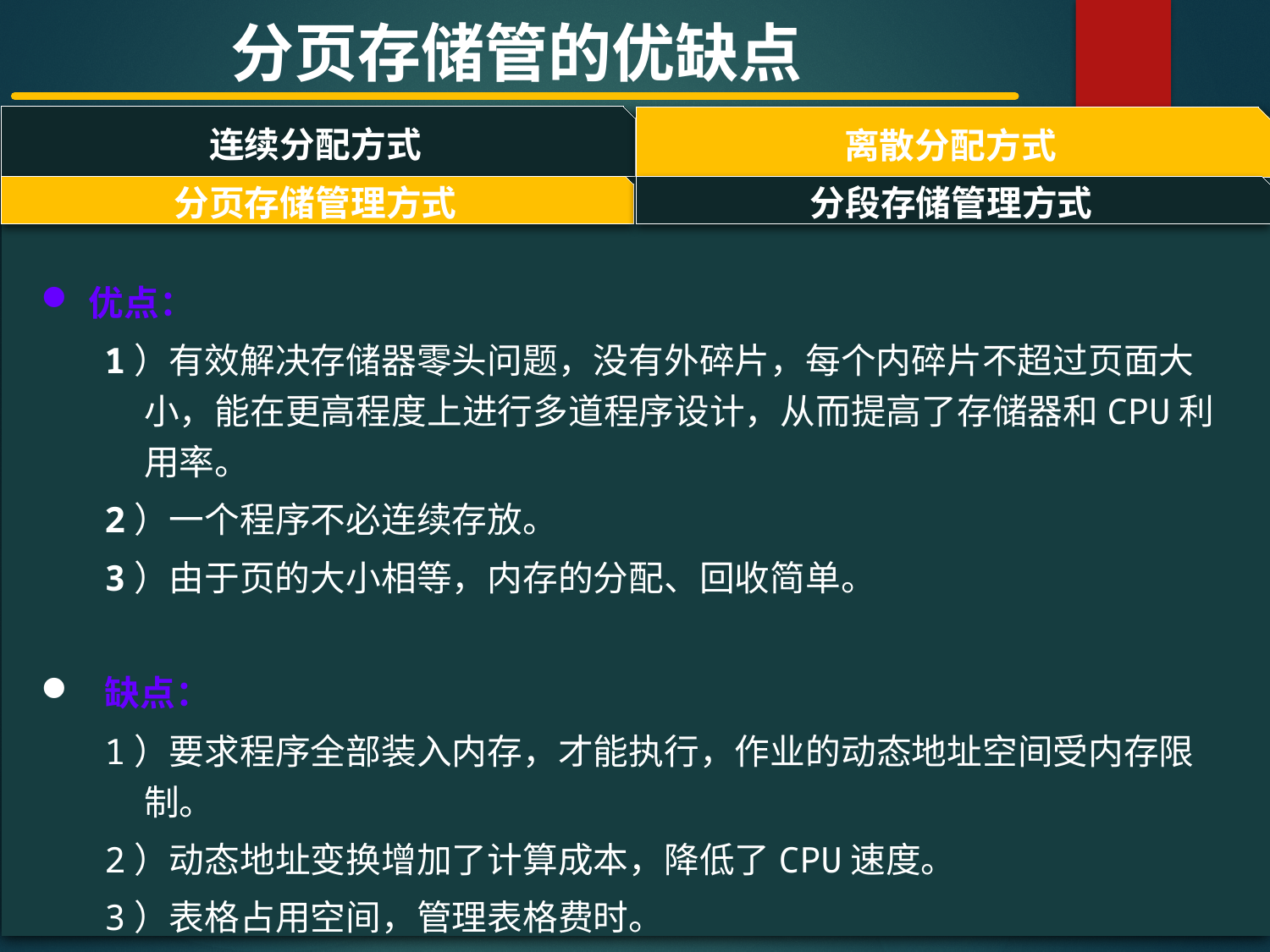

分页存储管的优缺点
连续分配方式
离散分配方式
#
分页存储管理方式
分段存储管理方式
优点：
1）有效解决存储器零头问题，没有外碎片，每个内碎片不超过页面大小，能在更高程度上进行多道程序设计，从而提高了存储器和CPU利用率。
2）一个程序不必连续存放。
3）由于页的大小相等，内存的分配、回收简单。

 缺点：
1）要求程序全部装入内存，才能执行，作业的动态地址空间受内存限制。
2）动态地址变换增加了计算成本，降低了CPU速度。
3）表格占用空间，管理表格费时。
4）存在页内碎片。